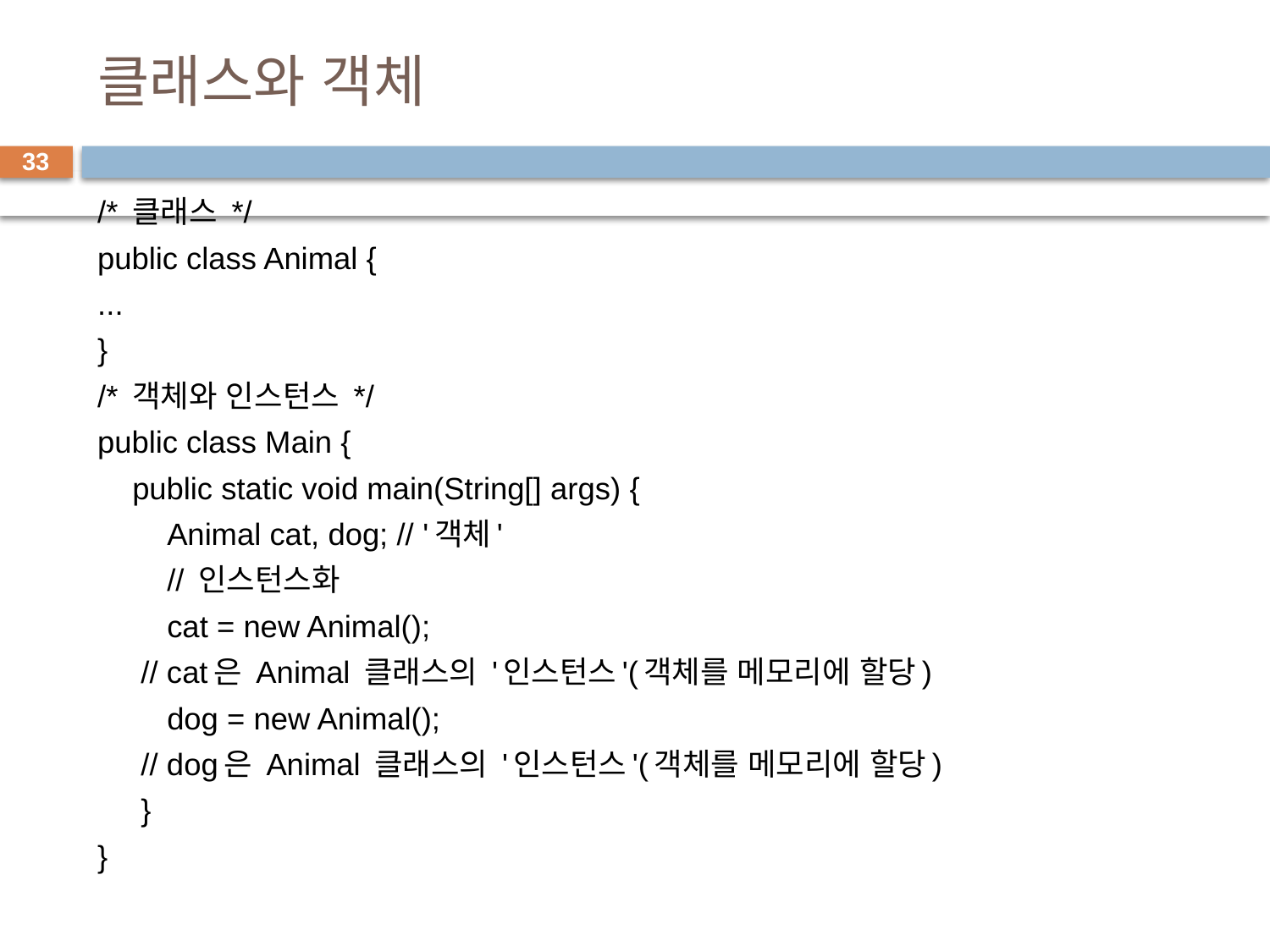

# 클래스와 객체
33
/* 클래스 */
public class Animal {
...
}
/* 객체와 인스턴스 */
public class Main {
    public static void main(String[] args) {
        Animal cat, dog; // '객체'
        // 인스턴스화
        cat = new Animal();
     // cat은 Animal 클래스의 '인스턴스'(객체를 메모리에 할당)
        dog = new Animal();
     // dog은 Animal 클래스의 '인스턴스'(객체를 메모리에 할당)
     }
}